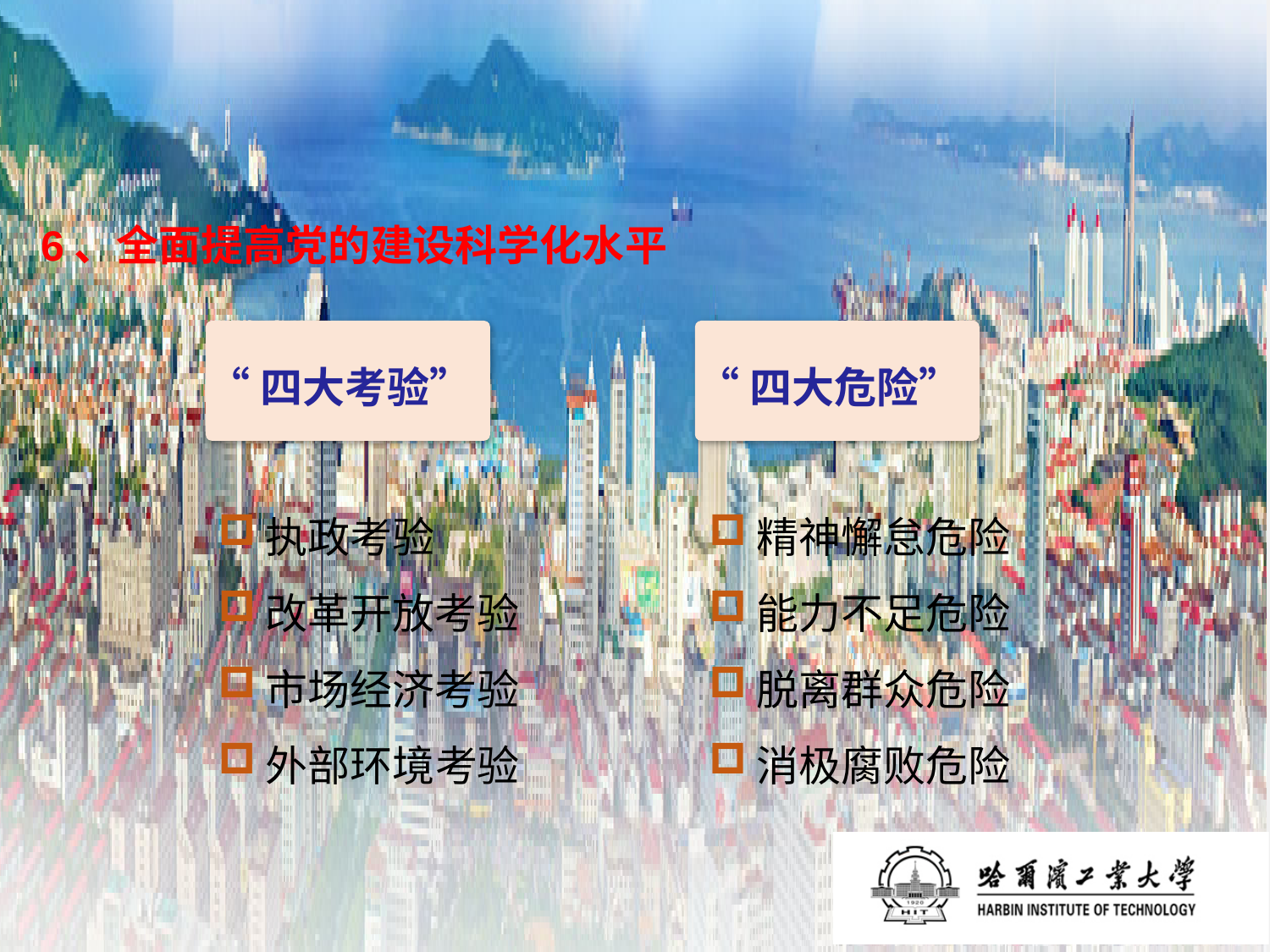

# 6、全面提高党的建设科学化水平

“四大考验”

“四大危险”
执政考验
改革开放考验
市场经济考验
外部环境考验
精神懈怠危险
能力不足危险
脱离群众危险
消极腐败危险